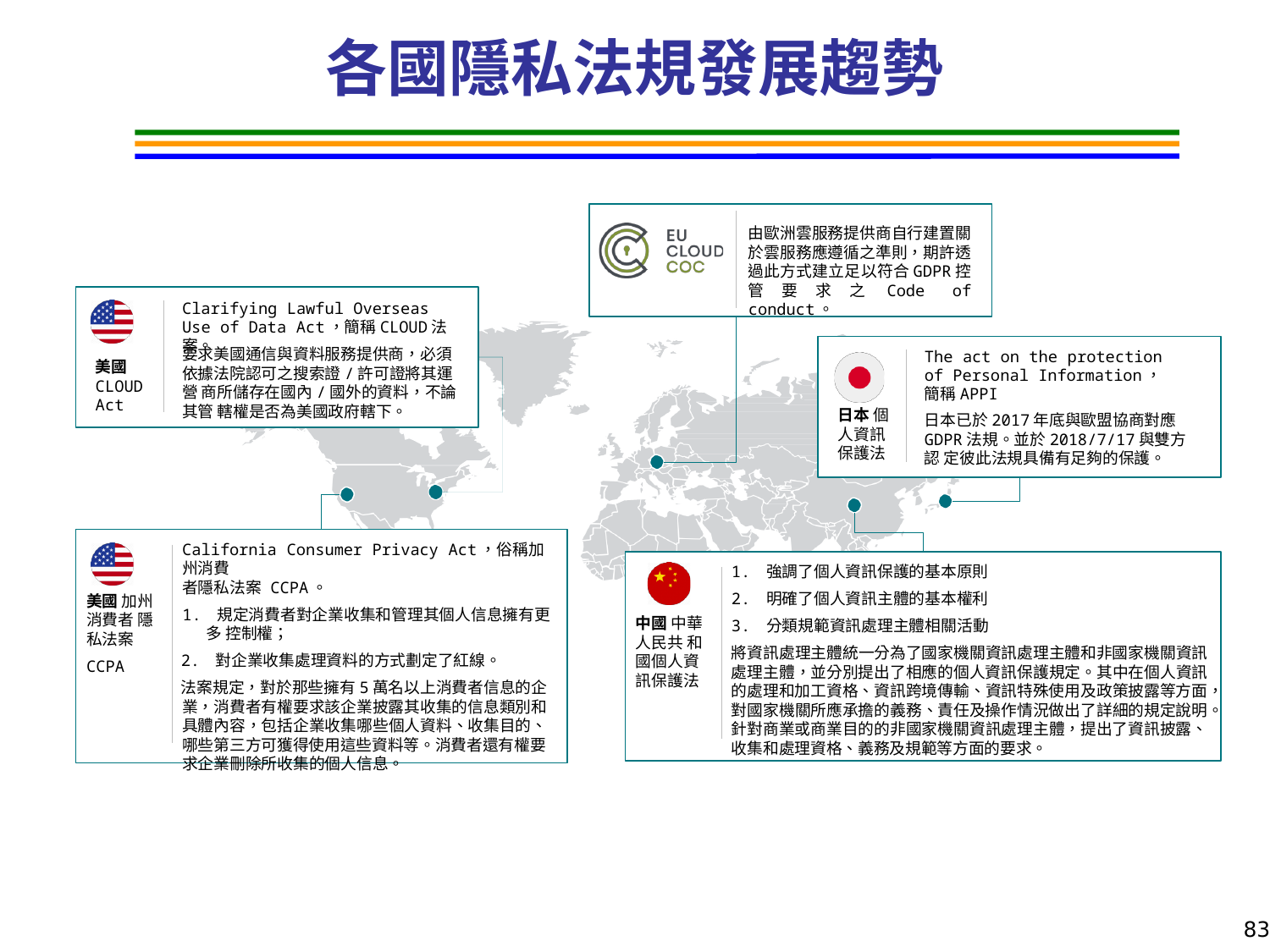

# 各國隱私法規發展趨勢

由歐洲雲服務提供商自行建置關 於雲服務應遵循之準則，期許透 過此方式建立足以符合GDPR控 管要求之Code of conduct。

Clarifying Lawful Overseas Use of Data Act，簡稱CLOUD法案。

要求美國通信與資料服務提供商，必須 依據法院認可之搜索證/許可證將其運營 商所儲存在國內/國外的資料，不論其管 轄權是否為美國政府轄下。
The act on the protection of Personal Information，簡稱APPI
日本已於2017年底與歐盟協商對應 GDPR法規。並於2018/7/17與雙方認 定彼此法規具備有足夠的保護。

美國
CLOUD
Act

日本 個人資訊 保護法

California Consumer Privacy Act，俗稱加州消費
者隱私法案 CCPA。
1. 規定消費者對企業收集和管理其個人信息擁有更多 控制權；
2. 對企業收集處理資料的方式劃定了紅線。
法案規定，對於那些擁有5萬名以上消費者信息的企 業，消費者有權要求該企業披露其收集的信息類別和 具體內容，包括企業收集哪些個人資料、收集目的、 哪些第三方可獲得使用這些資料等。消費者還有權要 求企業刪除所收集的個人信息。

1. 強調了個人資訊保護的基本原則
2. 明確了個人資訊主體的基本權利
3. 分類規範資訊處理主體相關活動
將資訊處理主體統一分為了國家機關資訊處理主體和非國家機關資訊 處理主體，並分別提出了相應的個人資訊保護規定。其中在個人資訊

美國 加州消費者 隱私法案
CCPA
中國 中華人民共 和國個人資 訊保護法

的處理和加工資格、資訊跨境傳輸、資訊特殊使用及政策披露等方面， 對國家機關所應承擔的義務、責任及操作情況做出了詳細的規定說明。

針對商業或商業目的的非國家機關資訊處理主體，提出了資訊披露、
收集和處理資格、義務及規範等方面的要求。

83